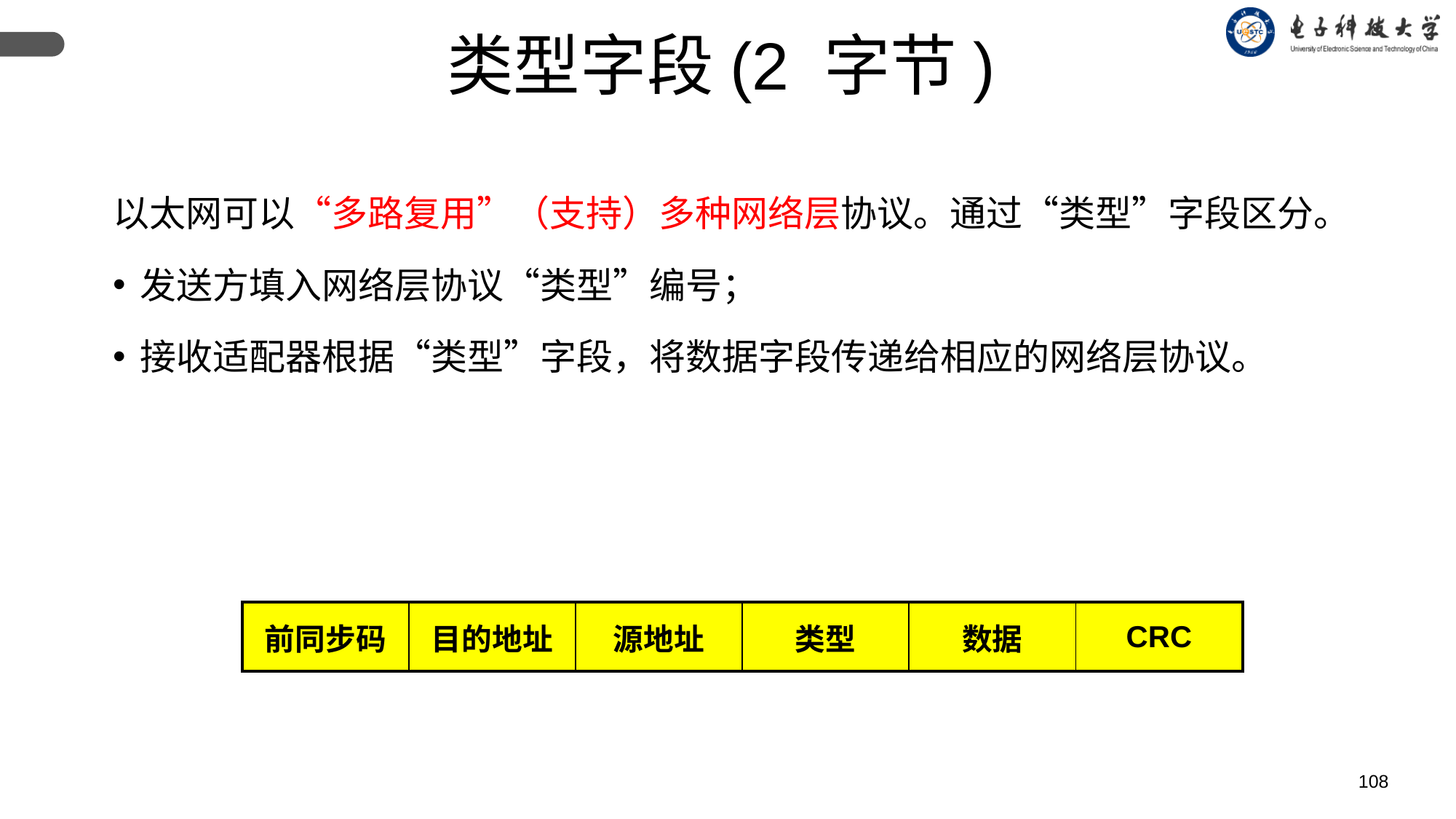

类型字段(2 字节)
以太网可以“多路复用”（支持）多种网络层协议。通过“类型”字段区分。
发送方填入网络层协议“类型”编号；
接收适配器根据“类型”字段，将数据字段传递给相应的网络层协议。
| 前同步码 | 目的地址 | 源地址 | 类型 | 数据 | CRC |
| --- | --- | --- | --- | --- | --- |
108